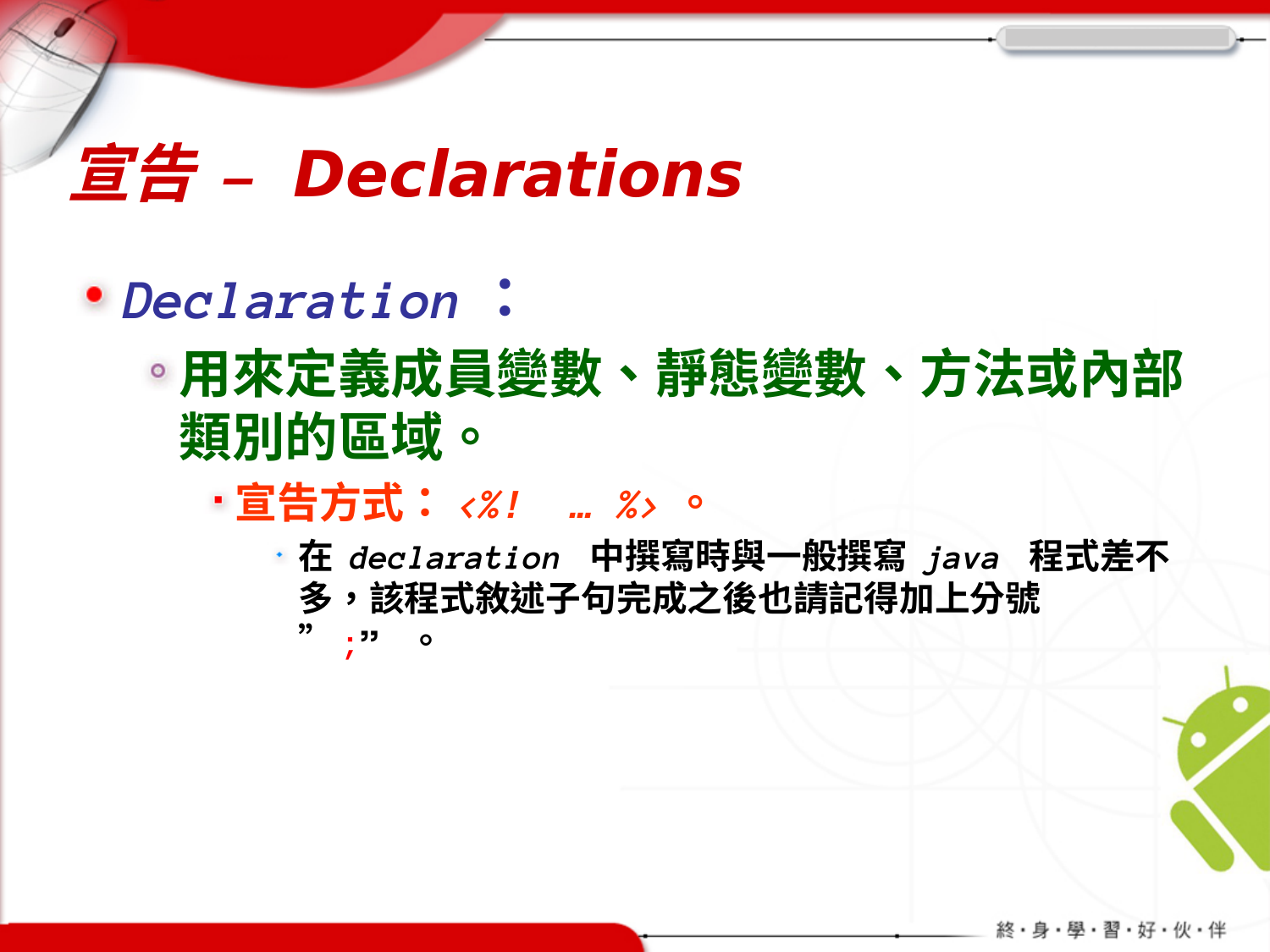

# 宣告 - Declarations
Declaration：
用來定義成員變數、靜態變數、方法或內部類別的區域。
宣告方式：<%!  … %>。
在 declaration 中撰寫時與一般撰寫 java 程式差不多，該程式敘述子句完成之後也請記得加上分號 ”;” 。